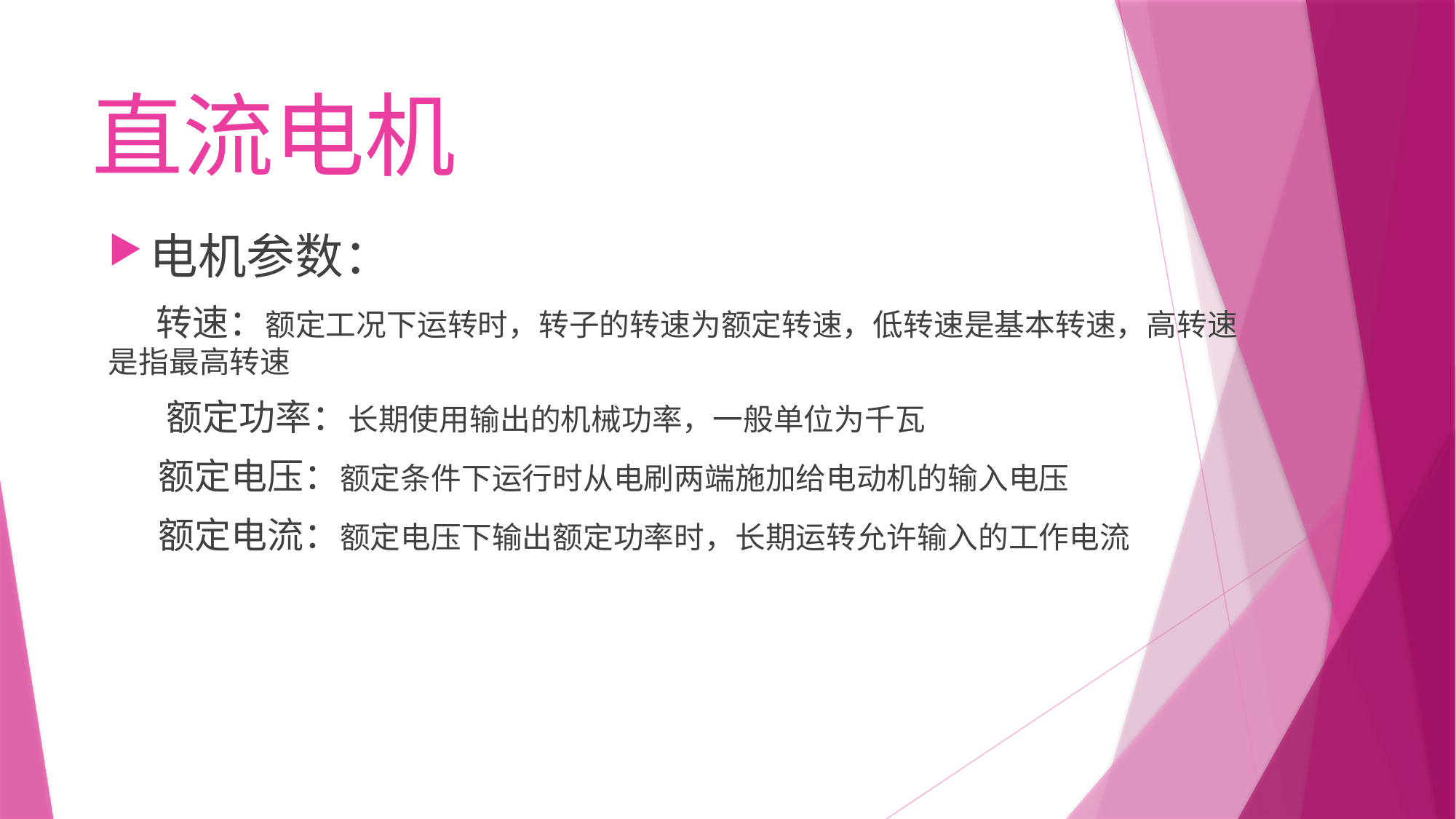

# 直流电机
电机参数：
      转速：额定工况下运转时，转子的转速为额定转速，低转速是基本转速，高转速是指最高转速
      额定功率：长期使用输出的机械功率，一般单位为千瓦
     额定电压：额定条件下运行时从电刷两端施加给电动机的输入电压
     额定电流：额定电压下输出额定功率时，长期运转允许输入的工作电流